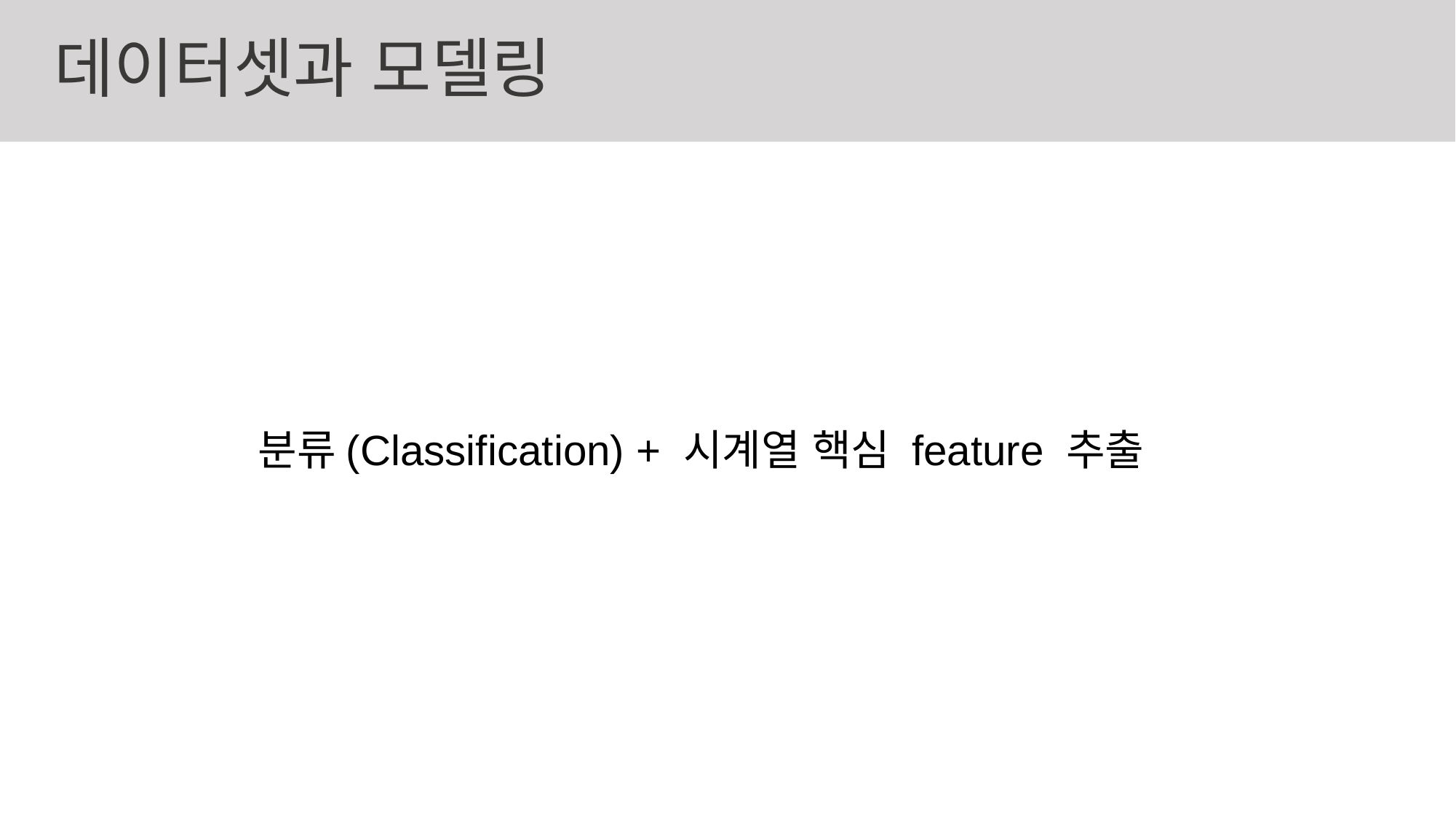

# 데이터셋과 모델링
분류(Classification) + 시계열 핵심 feature 추출